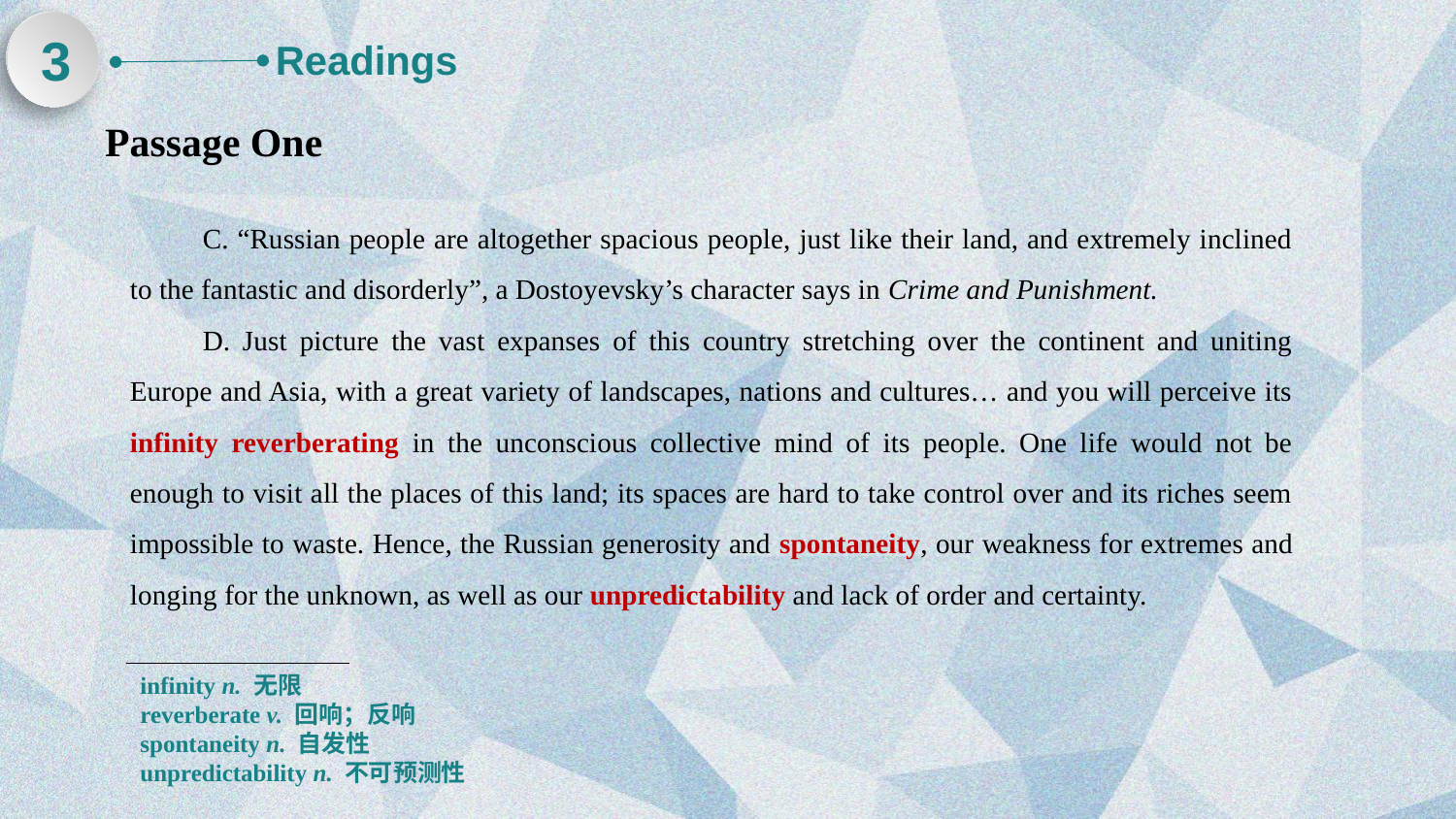

3
Readings
Passage One
C. “Russian people are altogether spacious people, just like their land, and extremely inclined to the fantastic and disorderly”, a Dostoyevsky’s character says in Crime and Punishment.
D. Just picture the vast expanses of this country stretching over the continent and uniting Europe and Asia, with a great variety of landscapes, nations and cultures… and you will perceive its infinity reverberating in the unconscious collective mind of its people. One life would not be enough to visit all the places of this land; its spaces are hard to take control over and its riches seem impossible to waste. Hence, the Russian generosity and spontaneity, our weakness for extremes and longing for the unknown, as well as our unpredictability and lack of order and certainty.
infinity n. 无限
reverberate v. 回响；反响
spontaneity n. 自发性
unpredictability n. 不可预测性